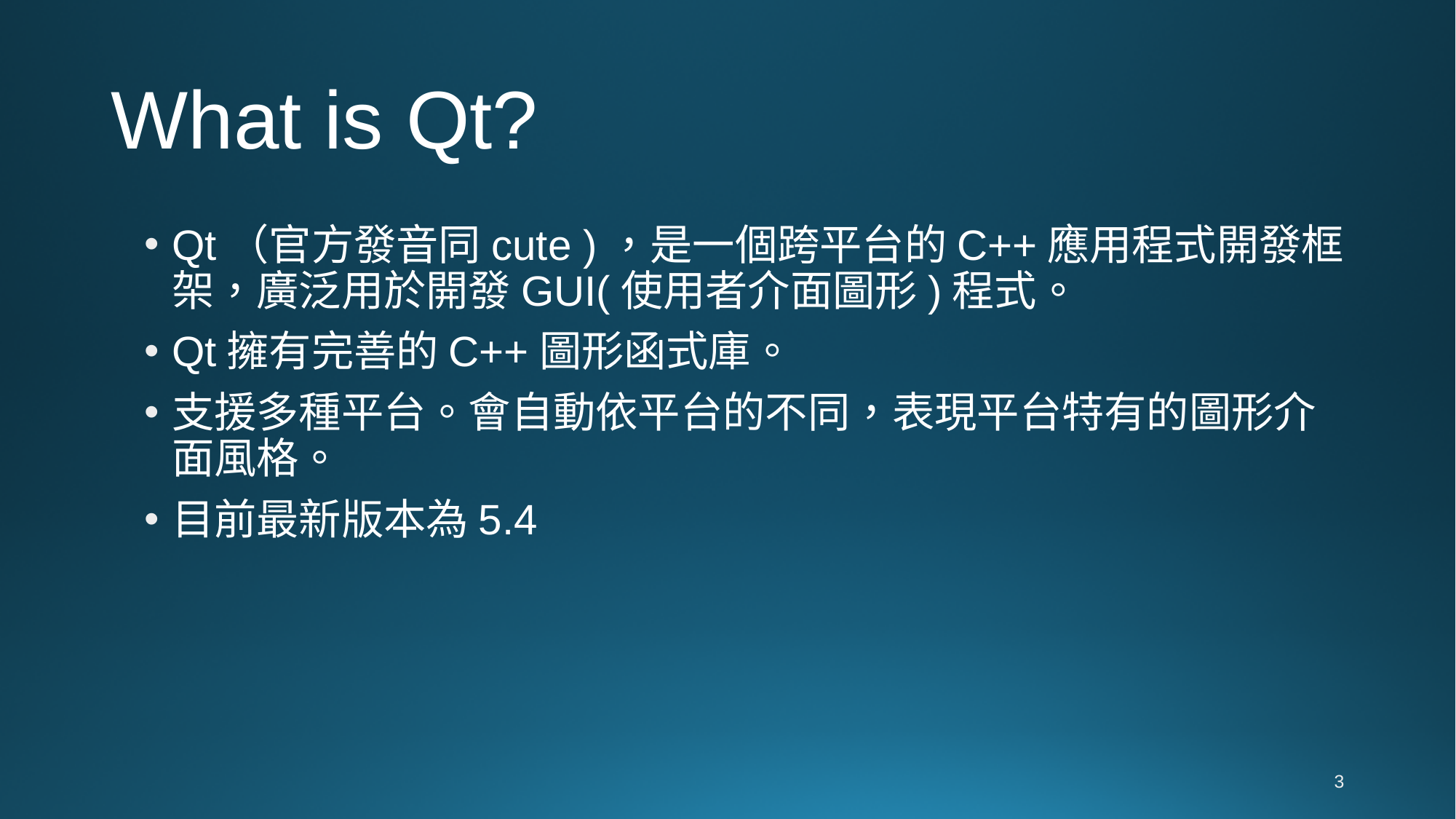

# What is Qt?
Qt（官方發音同cute )，是一個跨平台的C++應用程式開發框架，廣泛用於開發GUI(使用者介面圖形)程式。
Qt擁有完善的C++圖形函式庫。
支援多種平台。會自動依平台的不同，表現平台特有的圖形介面風格。
目前最新版本為5.4
3